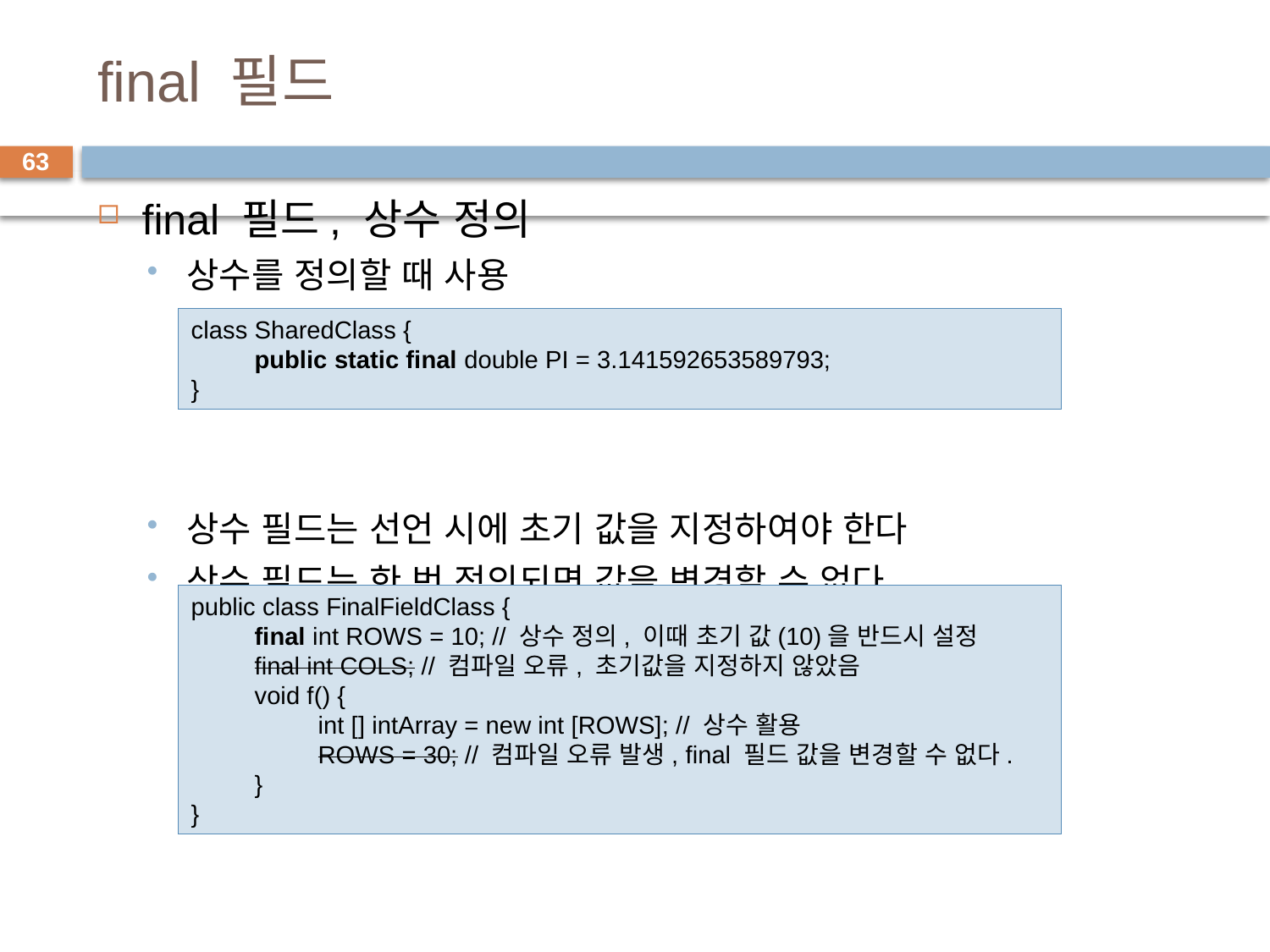

# final 필드
63
final 필드, 상수 정의
상수를 정의할 때 사용

상수 필드는 선언 시에 초기 값을 지정하여야 한다
상수 필드는 한 번 정의되면 값을 변경할 수 없다

class SharedClass {
public static final double PI = 3.141592653589793;
}
public class FinalFieldClass {
final int ROWS = 10; // 상수 정의, 이때 초기 값(10)을 반드시 설정
final int COLS; // 컴파일 오류, 초기값을 지정하지 않았음
void f() {
int [] intArray = new int [ROWS]; // 상수 활용
ROWS = 30; // 컴파일 오류 발생, final 필드 값을 변경할 수 없다.
}
}